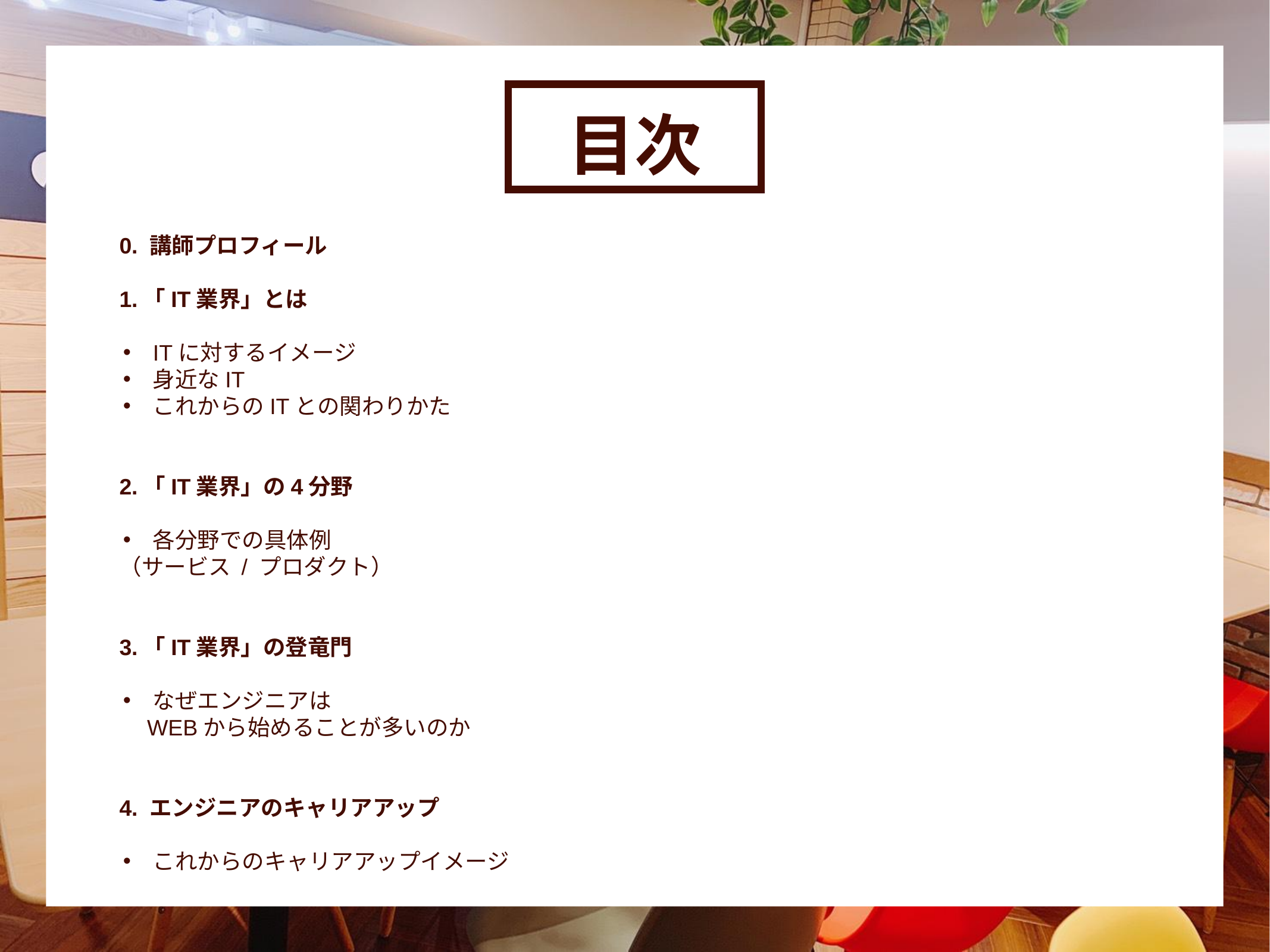

目次
0. 講師プロフィール

1.「IT業界」とは

ITに対するイメージ
身近なIT
これからのITとの関わりかた

2.「IT業界」の4分野

各分野での具体例
（サービス / プロダクト）

3.「IT業界」の登竜門

なぜエンジニアは
　WEBから始めることが多いのか

4. エンジニアのキャリアアップ

これからのキャリアアップイメージ